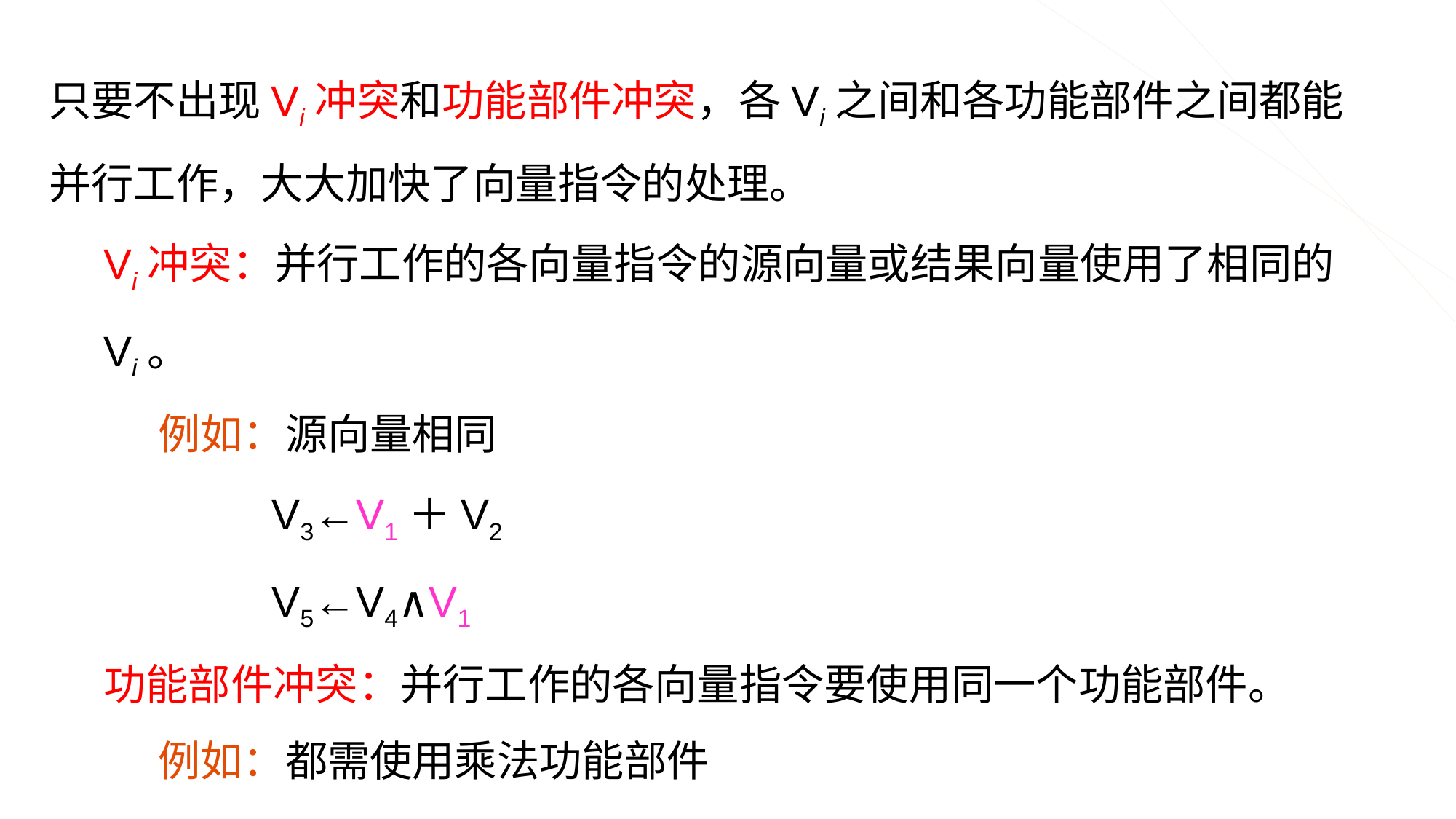

只要不出现Vi冲突和功能部件冲突，各Vi之间和各功能部件之间都能并行工作，大大加快了向量指令的处理。
Vi冲突：并行工作的各向量指令的源向量或结果向量使用了相同的Vi。
例如：源向量相同
     V3←V1＋V2
     V5←V4∧V1
功能部件冲突：并行工作的各向量指令要使用同一个功能部件。
例如：都需使用乘法功能部件
     V3←V1×V2
     V5←V4×V6